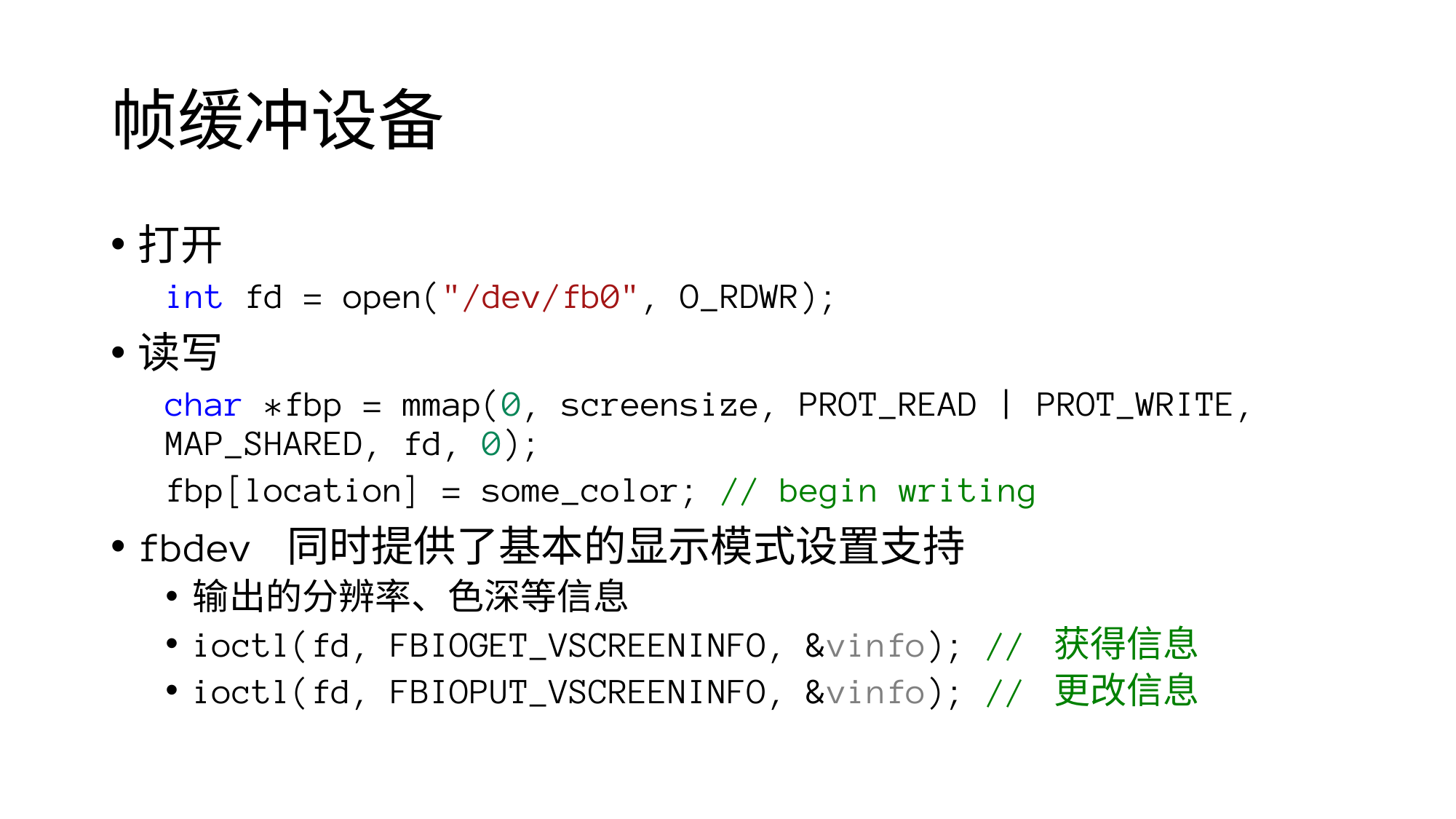

# 帧缓冲设备
打开
int fd = open("/dev/fb0", O_RDWR);
读写
char *fbp = mmap(0, screensize, PROT_READ | PROT_WRITE, MAP_SHARED, fd, 0);
fbp[location] = some_color; // begin writing
fbdev 同时提供了基本的显示模式设置支持
输出的分辨率、色深等信息
ioctl(fd, FBIOGET_VSCREENINFO, &vinfo); // 获得信息
ioctl(fd, FBIOPUT_VSCREENINFO, &vinfo); // 更改信息